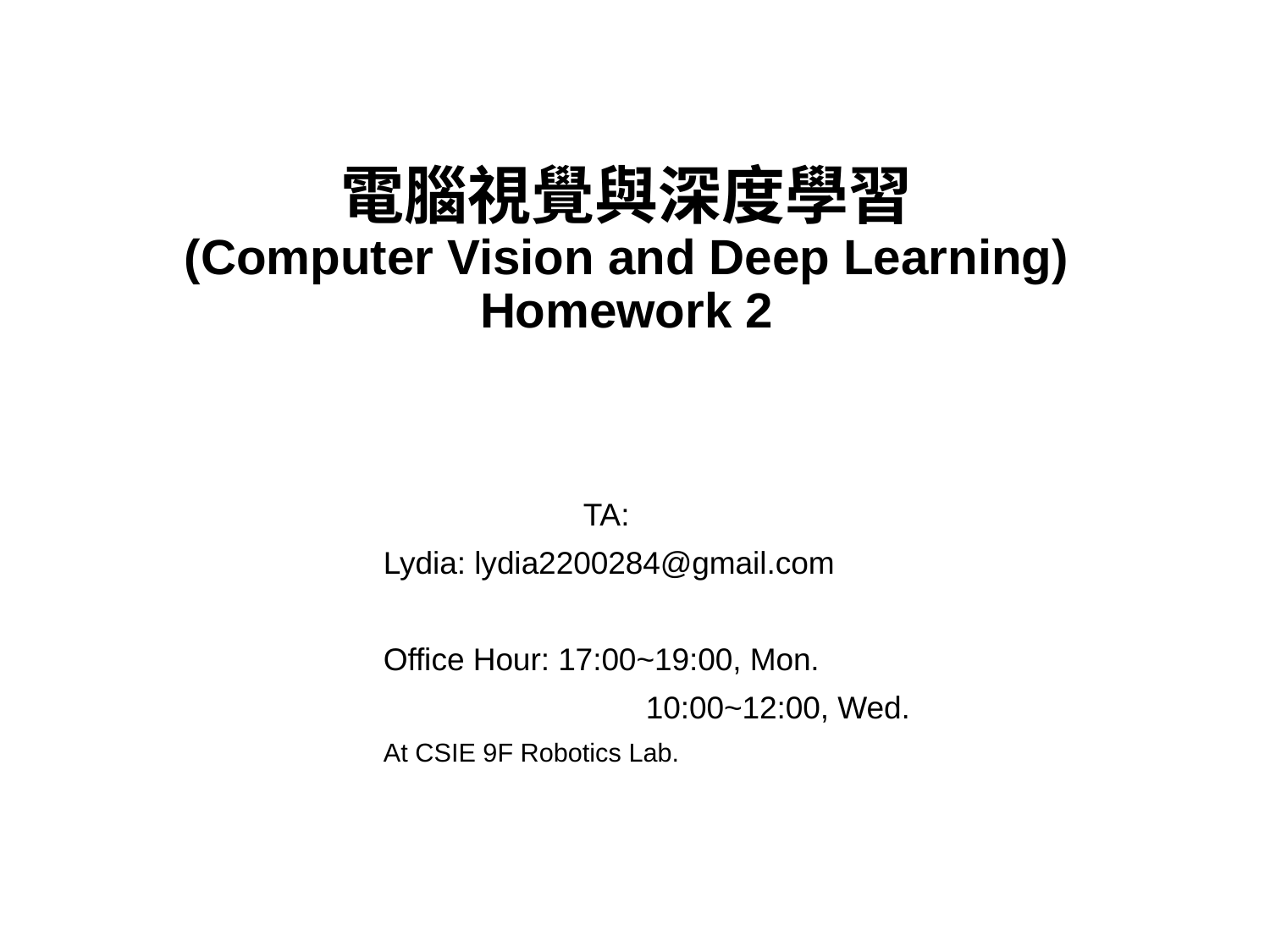

# 電腦視覺與深度學習 (Computer Vision and Deep Learning) Homework 2
                       TA:
Lydia: lydia2200284@gmail.com

Office Hour: 17:00~19:00, Mon.
	                    10:00~12:00, Wed.
At CSIE 9F Robotics Lab.